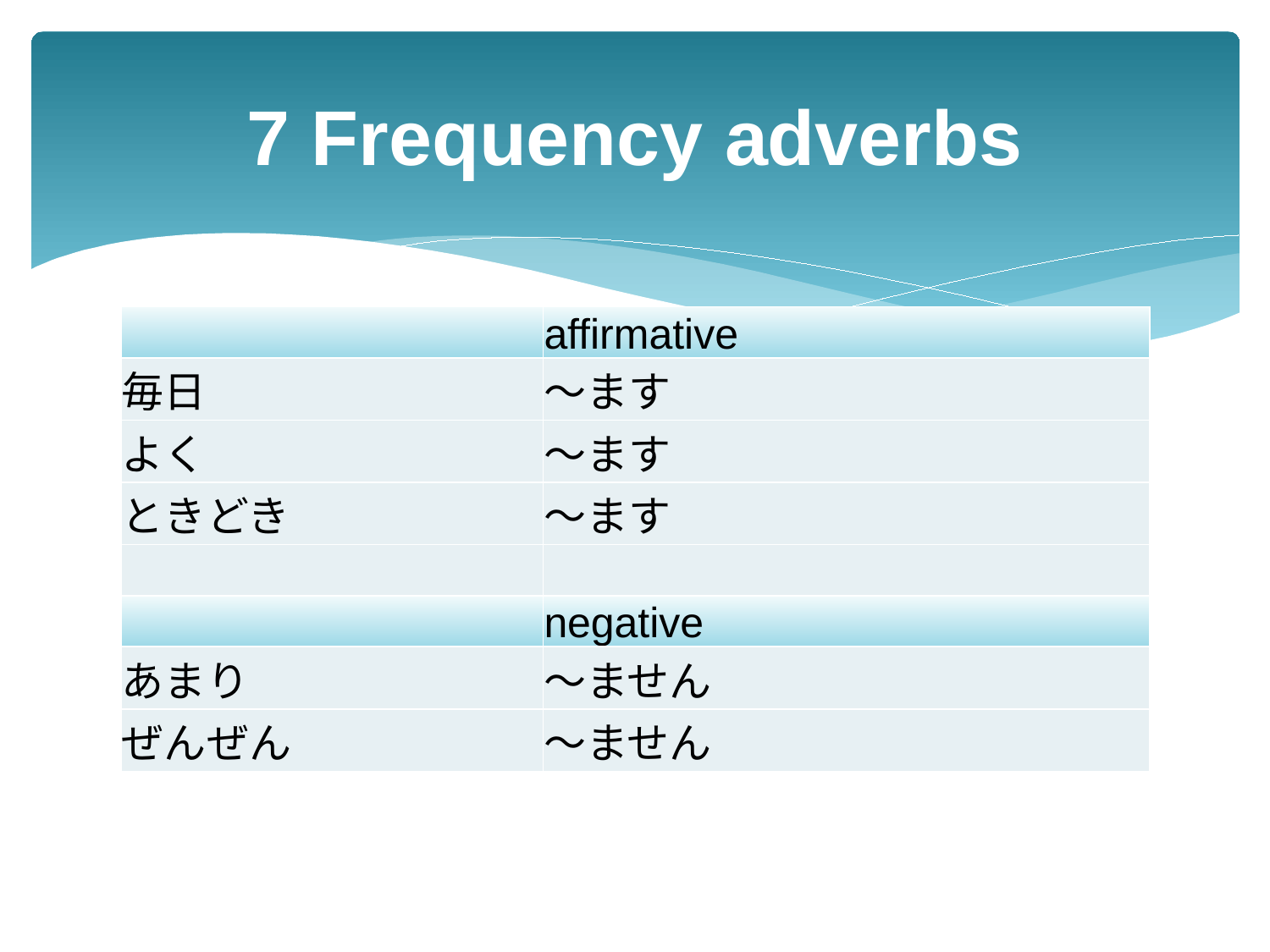

# 7 Frequency adverbs
|  | affirmative |
| --- | --- |
| 毎日 | ～ます |
| よく | ～ます |
| ときどき | ～ます |
|  |  |
|  | negative |
| あまり | ～ません |
| ぜんぜん | ～ません |